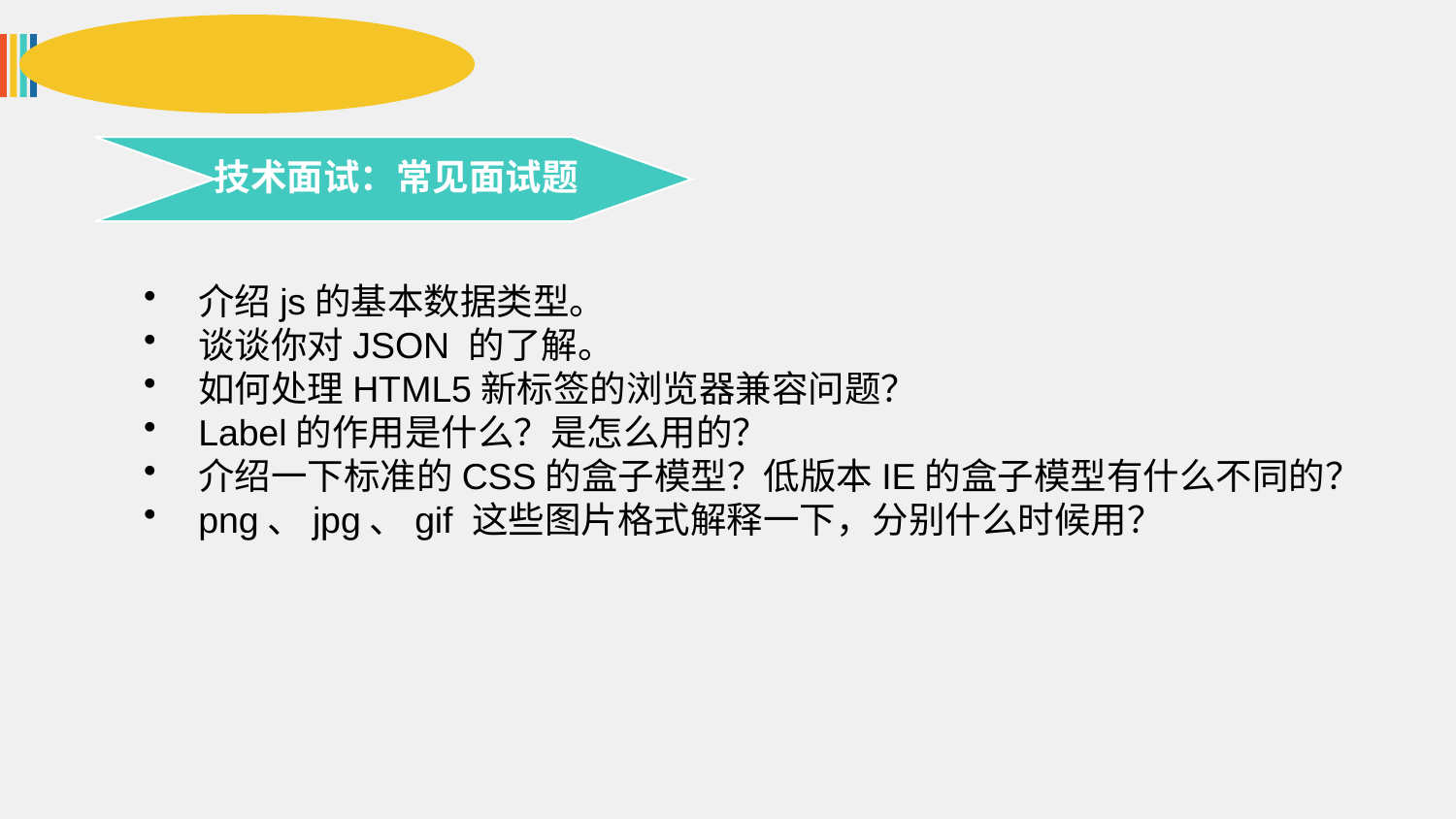

技术面试：常见面试题
介绍js的基本数据类型。
谈谈你对JSON 的了解。
如何处理HTML5新标签的浏览器兼容问题？
Label的作用是什么？是怎么用的？
介绍一下标准的CSS的盒子模型？低版本IE的盒子模型有什么不同的？
png、jpg、gif 这些图片格式解释一下，分别什么时候用？